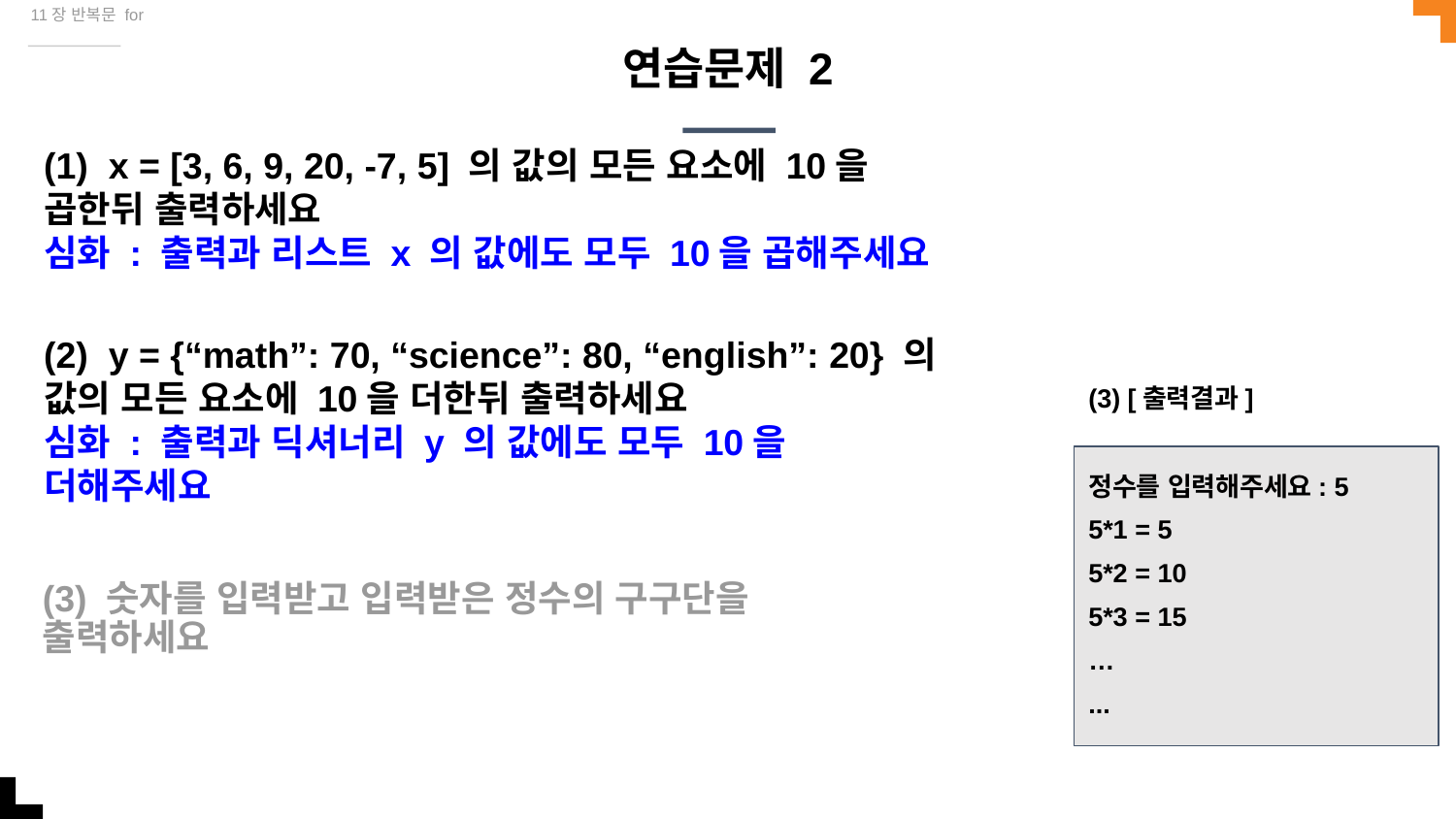

11장 반복문 for
# 연습문제 2
(1)  x = [3, 6, 9, 20, -7, 5] 의 값의 모든 요소에 10을 곱한뒤 출력하세요
심화 : 출력과 리스트 x 의 값에도 모두 10을 곱해주세요

(2)  y = {“math”: 70, “science”: 80, “english”: 20} 의 값의 모든 요소에 10을 더한뒤 출력하세요
심화 : 출력과 딕셔너리 y 의 값에도 모두 10을 더해주세요
(3) [출력결과]
정수를 입력해주세요: 5
5*1 = 5
5*2 = 10
5*3 = 15
…
...
(3) 숫자를 입력받고 입력받은 정수의 구구단을 출력하세요